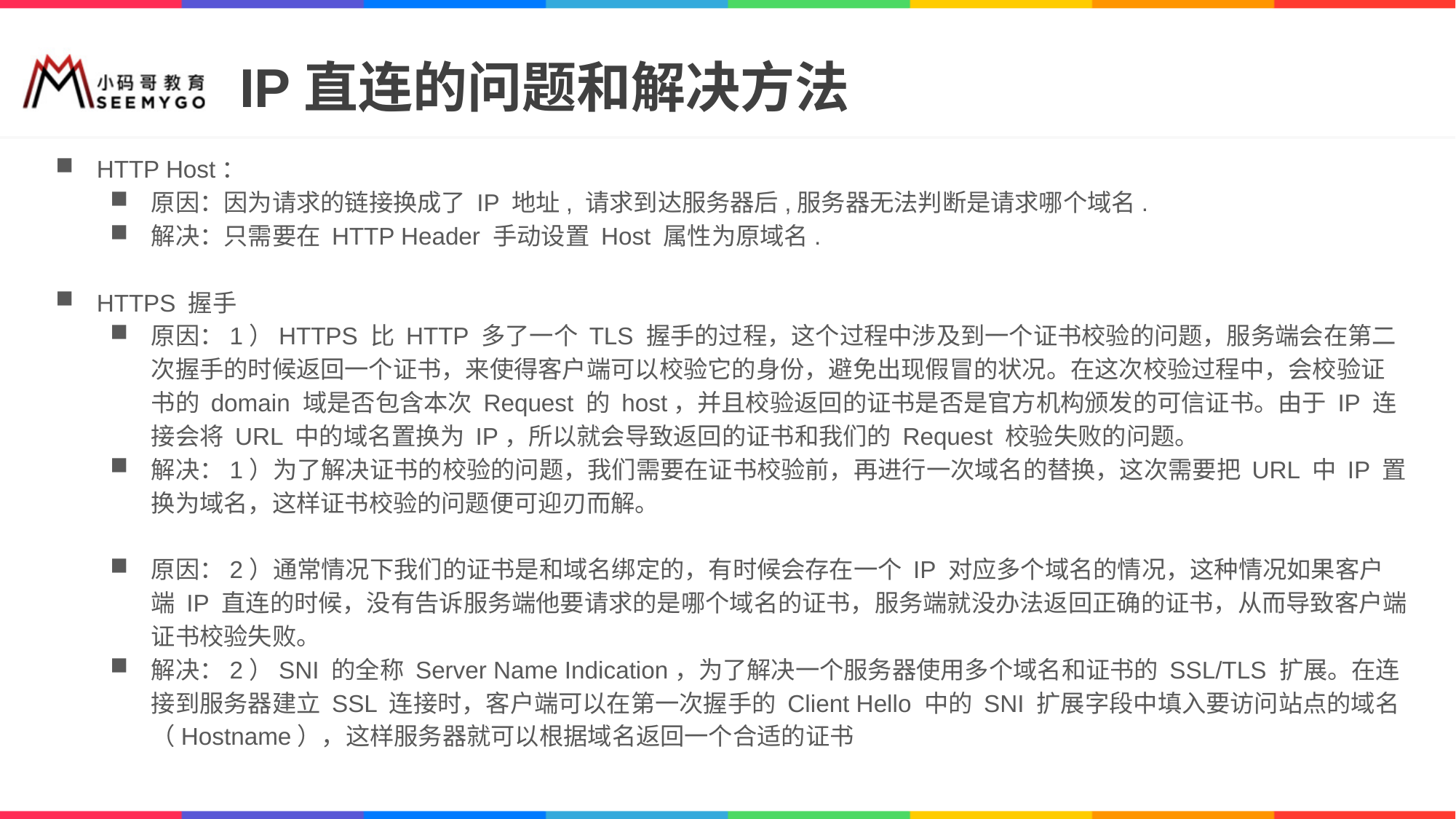

# IP直连的问题和解决方法
HTTP Host：
原因：因为请求的链接换成了 IP 地址, 请求到达服务器后,服务器无法判断是请求哪个域名.
解决：只需要在 HTTP Header 手动设置 Host 属性为原域名.

HTTPS 握手
原因：1）HTTPS 比 HTTP 多了一个 TLS 握手的过程，这个过程中涉及到一个证书校验的问题，服务端会在第二次握手的时候返回一个证书，来使得客户端可以校验它的身份，避免出现假冒的状况。在这次校验过程中，会校验证书的 domain 域是否包含本次 Request 的 host，并且校验返回的证书是否是官方机构颁发的可信证书。由于 IP 连接会将 URL 中的域名置换为 IP，所以就会导致返回的证书和我们的 Request 校验失败的问题。
解决：1）为了解决证书的校验的问题，我们需要在证书校验前，再进行一次域名的替换，这次需要把 URL 中 IP 置换为域名，这样证书校验的问题便可迎刃而解。

原因：2）通常情况下我们的证书是和域名绑定的，有时候会存在一个 IP 对应多个域名的情况，这种情况如果客户端 IP 直连的时候，没有告诉服务端他要请求的是哪个域名的证书，服务端就没办法返回正确的证书，从而导致客户端证书校验失败。
解决：2）SNI 的全称 Server Name Indication，为了解决一个服务器使用多个域名和证书的 SSL/TLS 扩展。在连接到服务器建立 SSL 连接时，客户端可以在第一次握手的 Client Hello 中的 SNI 扩展字段中填入要访问站点的域名（Hostname），这样服务器就可以根据域名返回一个合适的证书